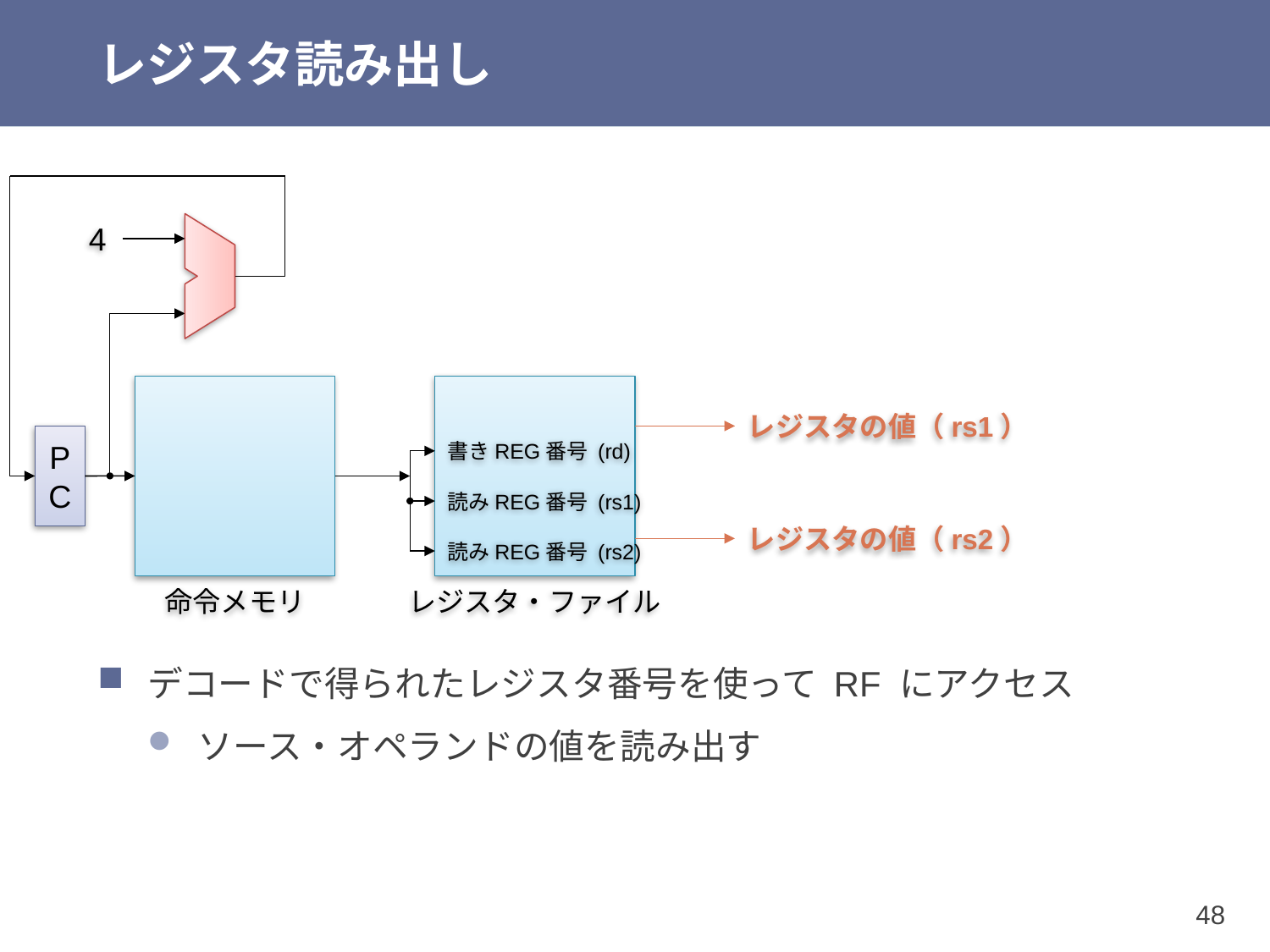

# レジスタ読み出し

4

レジスタの値（rs1）
PC
書きREG番号 (rd)

読みREG番号 (rs1)
レジスタの値（rs2）
読みREG番号 (rs2)
命令メモリ
レジスタ・ファイル
デコードで得られたレジスタ番号を使って RF にアクセス
ソース・オペランドの値を読み出す